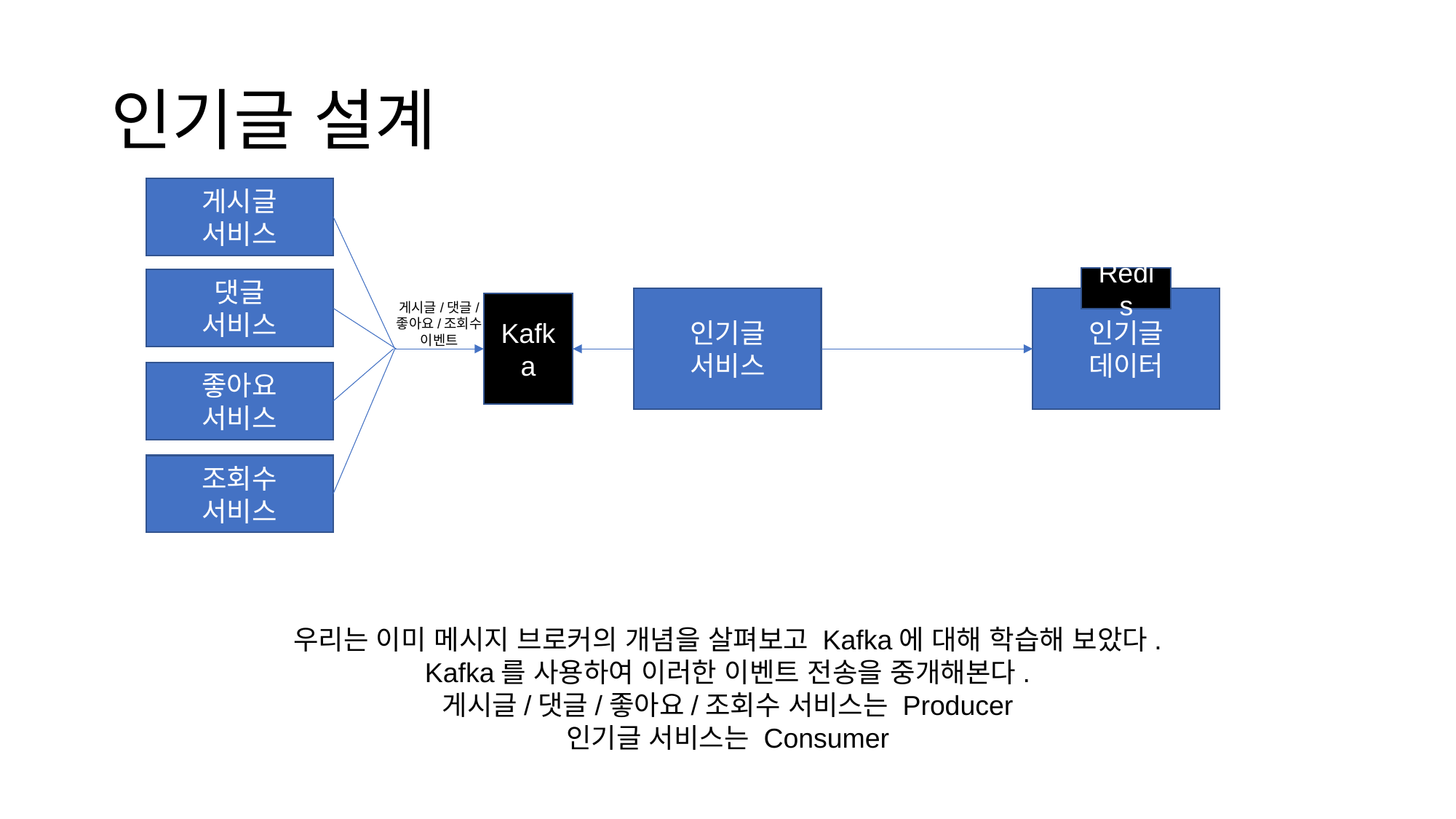

# 인기글 설계
게시글
서비스
Redis
댓글
서비스
인기글
데이터
인기글
서비스
게시글/댓글/
좋아요/조회수
이벤트
Kafka
좋아요
서비스
조회수
서비스
우리는 이미 메시지 브로커의 개념을 살펴보고 Kafka에 대해 학습해 보았다.
Kafka를 사용하여 이러한 이벤트 전송을 중개해본다.
게시글/댓글/좋아요/조회수 서비스는 Producer
인기글 서비스는 Consumer